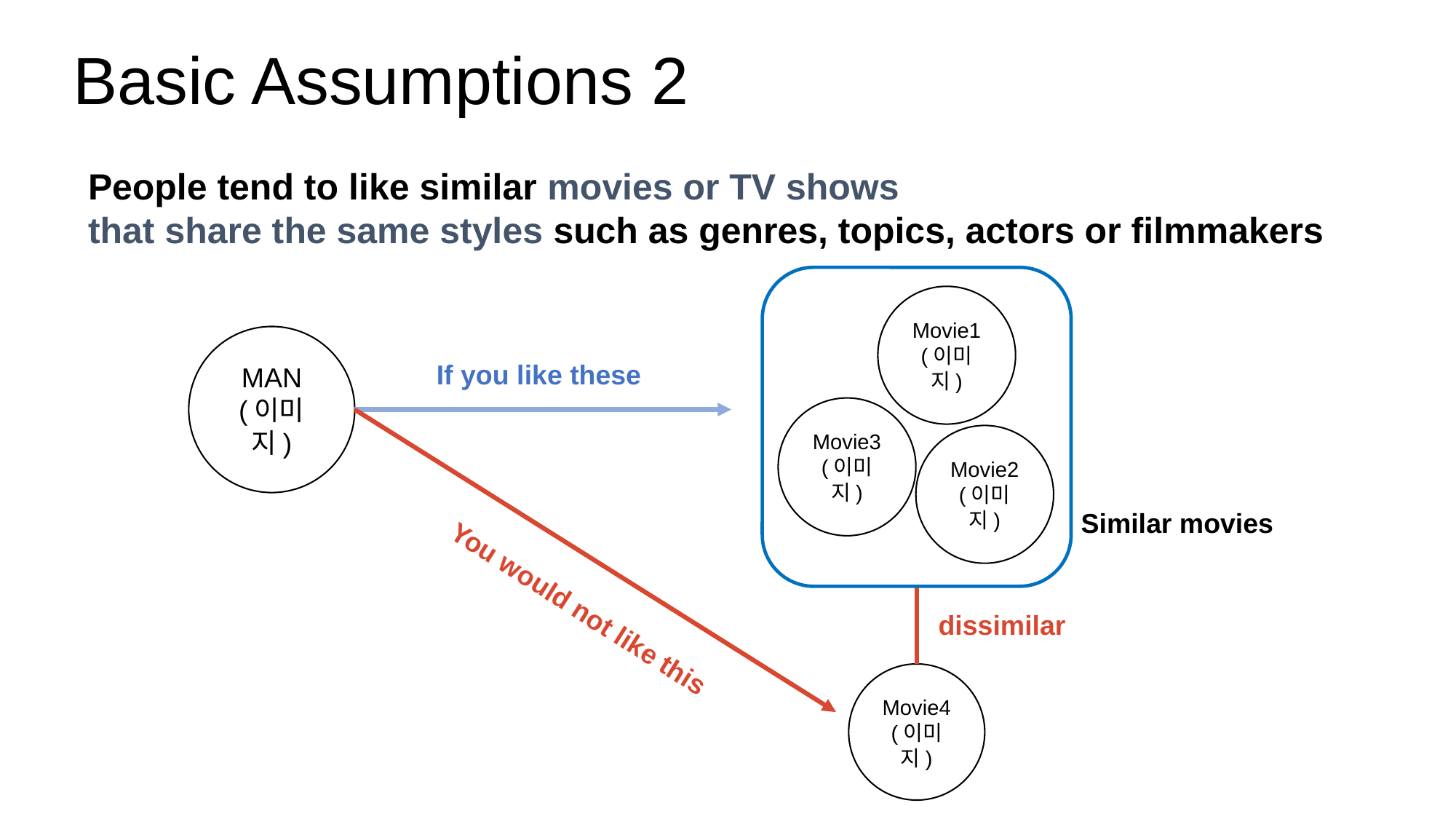

# Basic Assumptions 2
People tend to like similar movies or TV shows
that share the same styles such as genres, topics, actors or filmmakers

Movie1
(이미지)
MAN
(이미지)
If you like these
Movie3
(이미지)
Movie2
(이미지)
Similar movies
You would not like this
dissimilar
Movie4
(이미지)